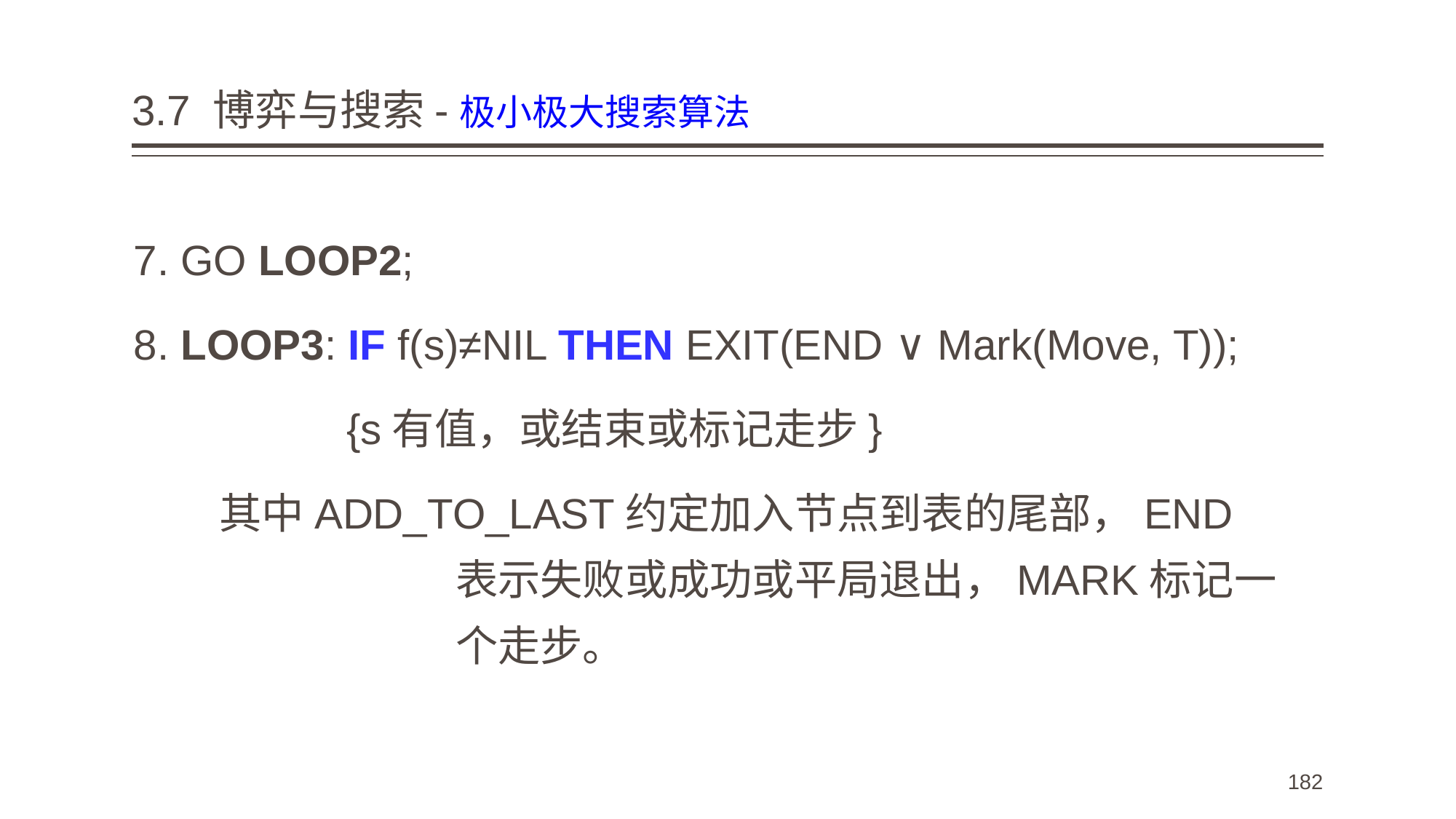

# 3.7 博弈与搜索-极小极大搜索算法
7. GO LOOP2;
8. LOOP3: IF f(s)≠NIL THEN EXIT(END ∨ Mark(Move, T));
                  {s有值，或结束或标记走步}
        其中ADD_TO_LAST约定加入节点到表的尾部，END表示失败或成功或平局退出，MARK标记一个走步。
182